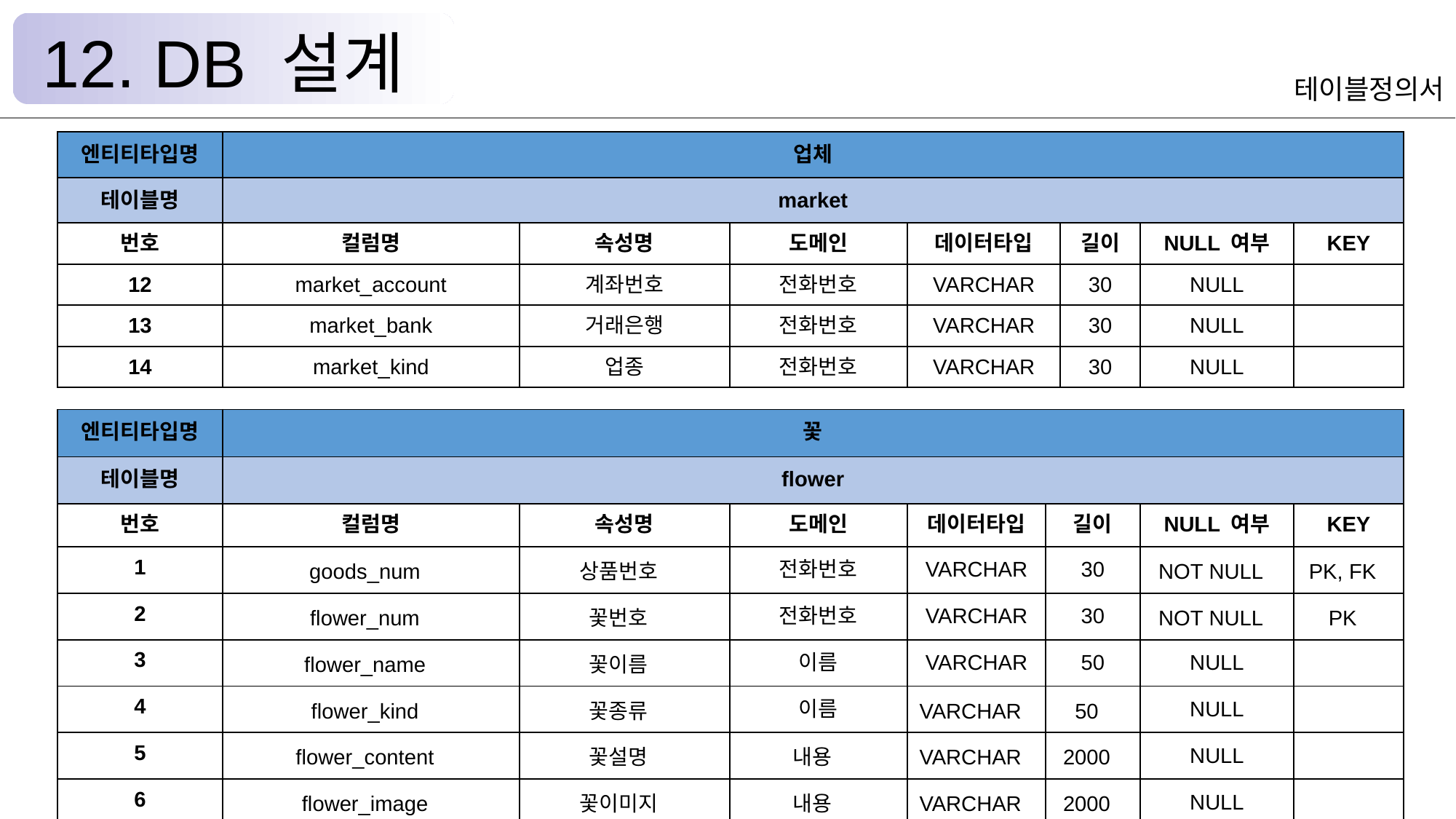

12. DB 설계

테이블정의서
| 엔티티타입명 | 업체 |  |  |  |  |  |  |
| --- | --- | --- | --- | --- | --- | --- | --- |
| 테이블명 | market |  |  |  |  |  |  |
| 번호 | 컬럼명 | 속성명 | 도메인 | 데이터타입 | 길이 | NULL 여부 | KEY |
| 12 | market\_account | 계좌번호 | 전화번호 | VARCHAR | 30 | NULL |  |
| 13 | market\_bank | 거래은행 | 전화번호 | VARCHAR | 30 | NULL |  |
| 14 | market\_kind | 업종 | 전화번호 | VARCHAR | 30 | NULL |  |
| 엔티티타입명 | 꽃 |  |  |  |  |  |  |
| --- | --- | --- | --- | --- | --- | --- | --- |
| 테이블명 | flower |  |  |  |  |  |  |
| 번호 | 컬럼명 | 속성명 | 도메인 | 데이터타입 | 길이 | NULL 여부 | KEY |
| 1 | goods\_num | 상품번호 | 전화번호 | VARCHAR | 30 | NOT NULL | PK, FK |
| 2 | flower\_num | 꽃번호 | 전화번호 | VARCHAR | 30 | NOT NULL | PK |
| 3 | flower\_name | 꽃이름 | 이름 | VARCHAR | 50 | NULL |  |
| 4 | flower\_kind | 꽃종류 | 이름 | VARCHAR | 50 | NULL |  |
| 5 | flower\_content | 꽃설명 | 내용 | VARCHAR | 2000 | NULL |  |
| 6 | flower\_image | 꽃이미지 | 내용 | VARCHAR | 2000 | NULL |  |